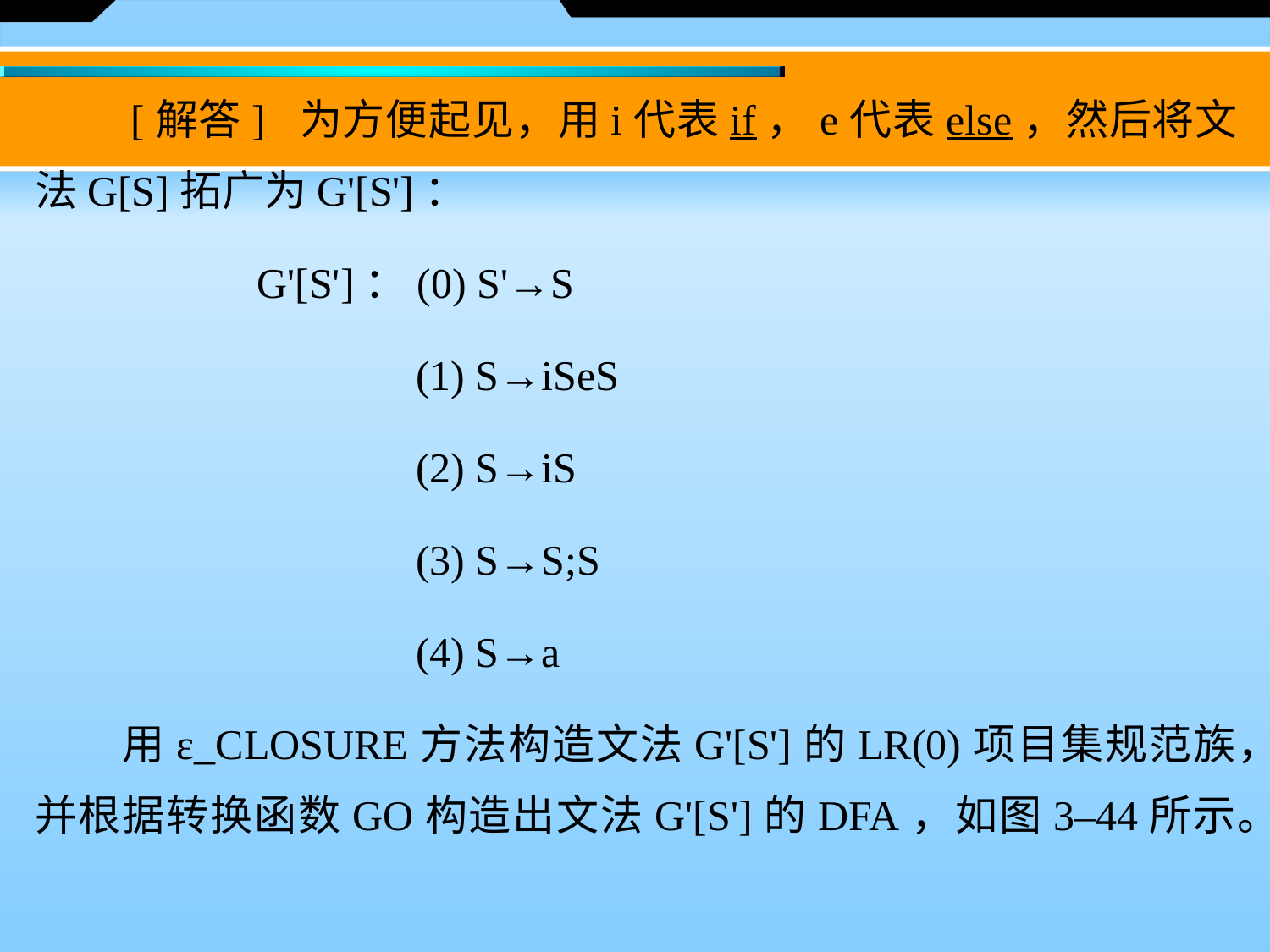

[解答]  为方便起见，用i代表if，e代表else，然后将文法G[S]拓广为G'[S']：
                     G'[S']：(0) S'→S
			(1) S→iSeS
			(2) S→iS
			(3) S→S;S
			(4) S→a
　　用ε_CLOSURE方法构造文法G'[S']的LR(0)项目集规范族，并根据转换函数GO构造出文法G'[S']的DFA，如图3–44所示。